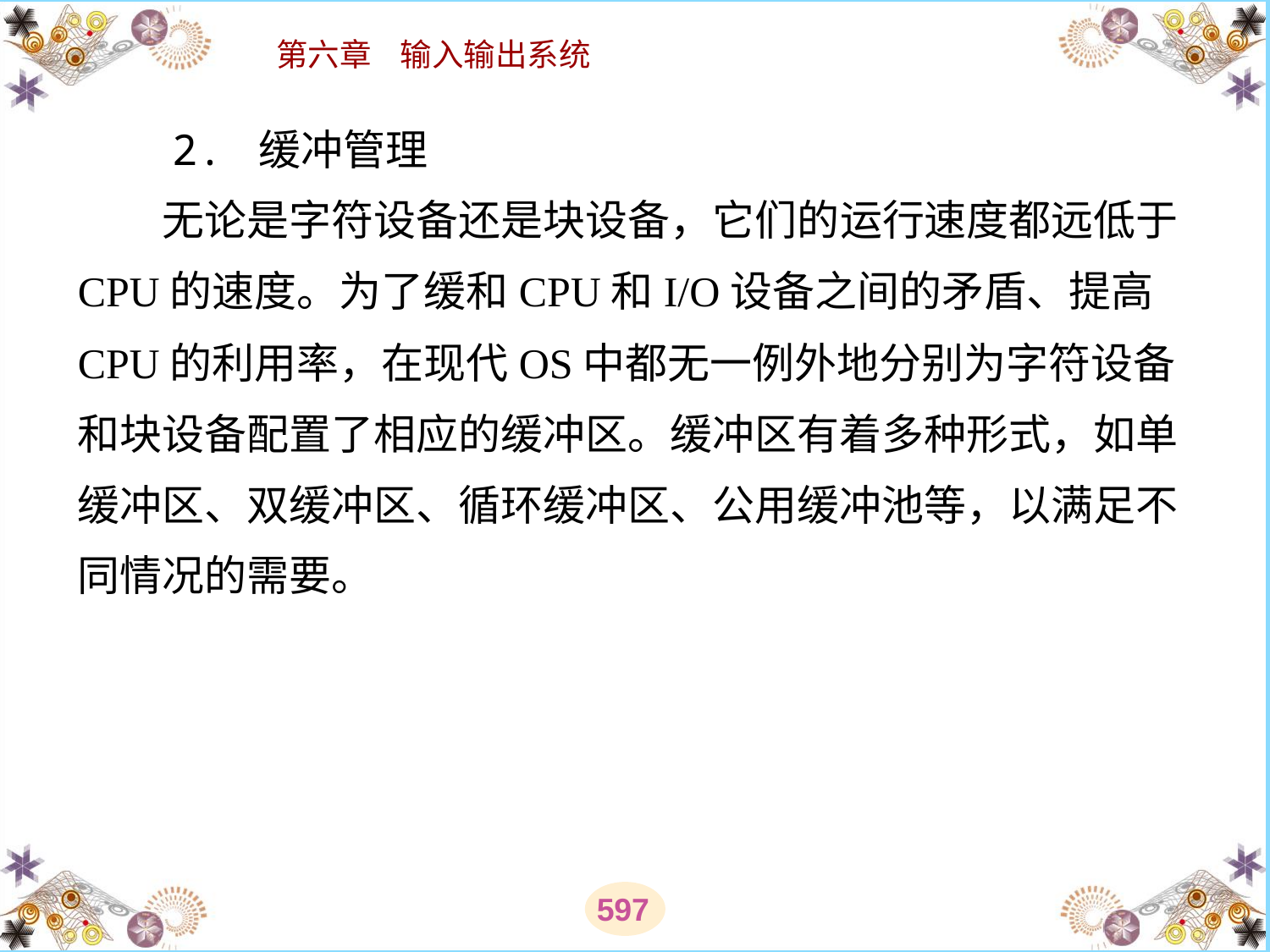

# 2. 缓冲管理 　　无论是字符设备还是块设备，它们的运行速度都远低于CPU的速度。为了缓和CPU和I/O设备之间的矛盾、提高CPU的利用率，在现代OS中都无一例外地分别为字符设备和块设备配置了相应的缓冲区。缓冲区有着多种形式，如单缓冲区、双缓冲区、循环缓冲区、公用缓冲池等，以满足不同情况的需要。